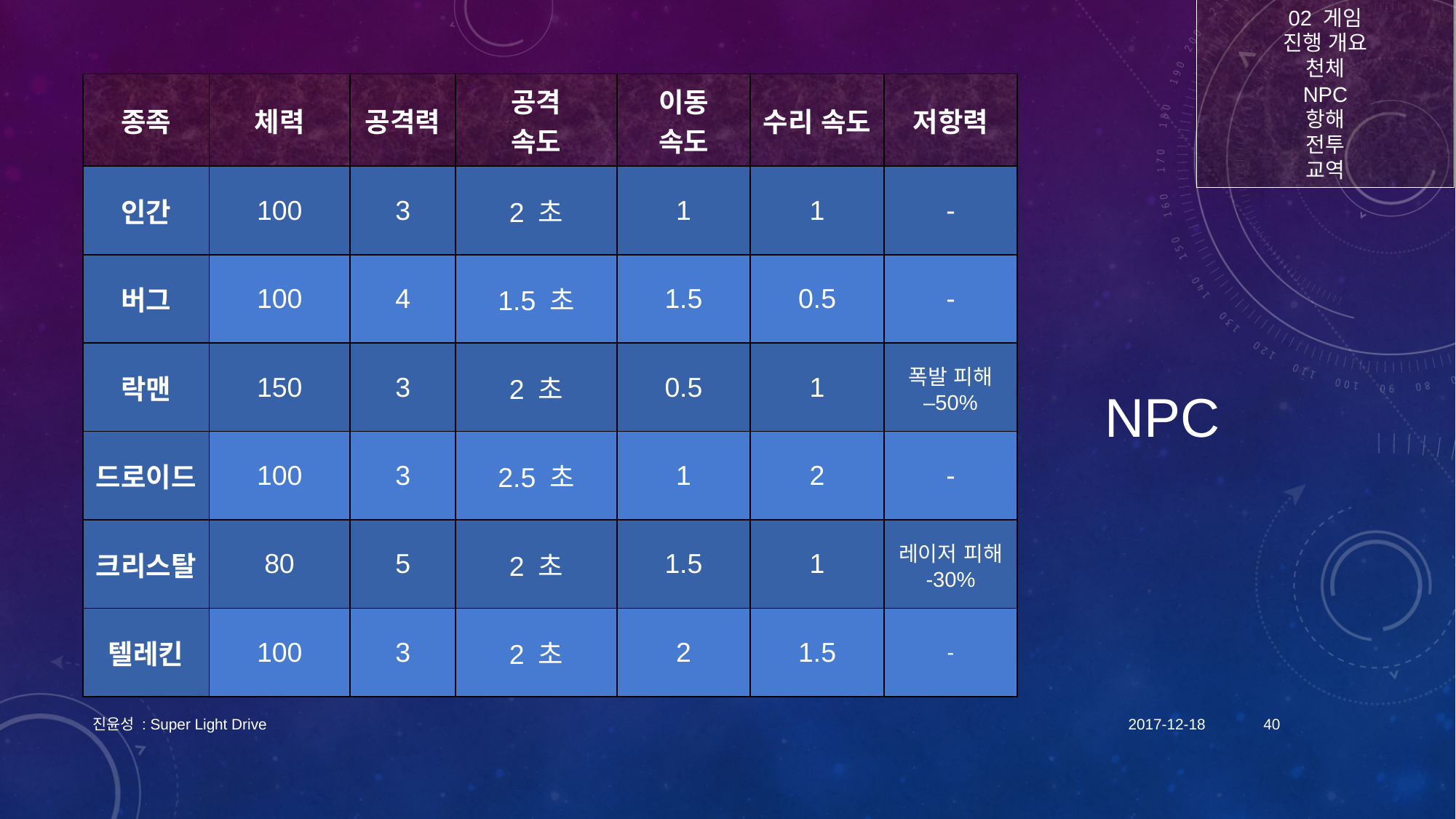

02 게임
진행 개요
천체
NPC
항해
전투
교역
# NPC

| 종족 | 체력 | 공격력 | 공격 속도 | 이동 속도 | 수리 속도 | 저항력 |
| --- | --- | --- | --- | --- | --- | --- |
| 인간 | 100 | 3 | 2 초 | 1 | 1 | - |
| 버그 | 100 | 4 | 1.5 초 | 1.5 | 0.5 | - |
| 락맨 | 150 | 3 | 2 초 | 0.5 | 1 | 폭발 피해 –50% |
| 드로이드 | 100 | 3 | 2.5 초 | 1 | 2 | - |
| 크리스탈 | 80 | 5 | 2 초 | 1.5 | 1 | 레이저 피해 -30% |
| 텔레킨 | 100 | 3 | 2 초 | 2 | 1.5 | - |
진윤성 : Super Light Drive
2017-12-18
40